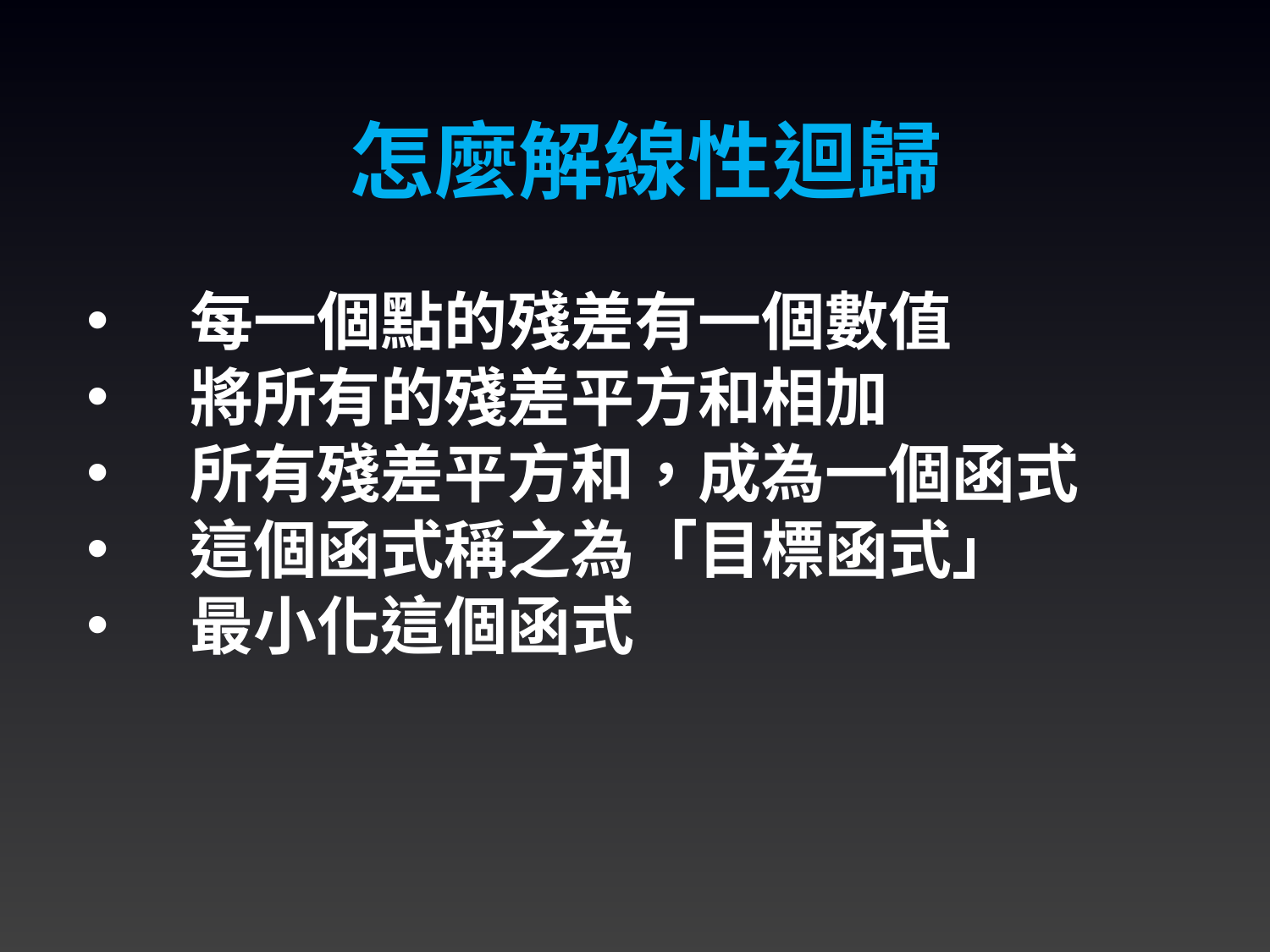

怎麼解線性迴歸
每一個點的殘差有一個數值
將所有的殘差平方和相加
所有殘差平方和，成為一個函式
這個函式稱之為「目標函式」
最小化這個函式